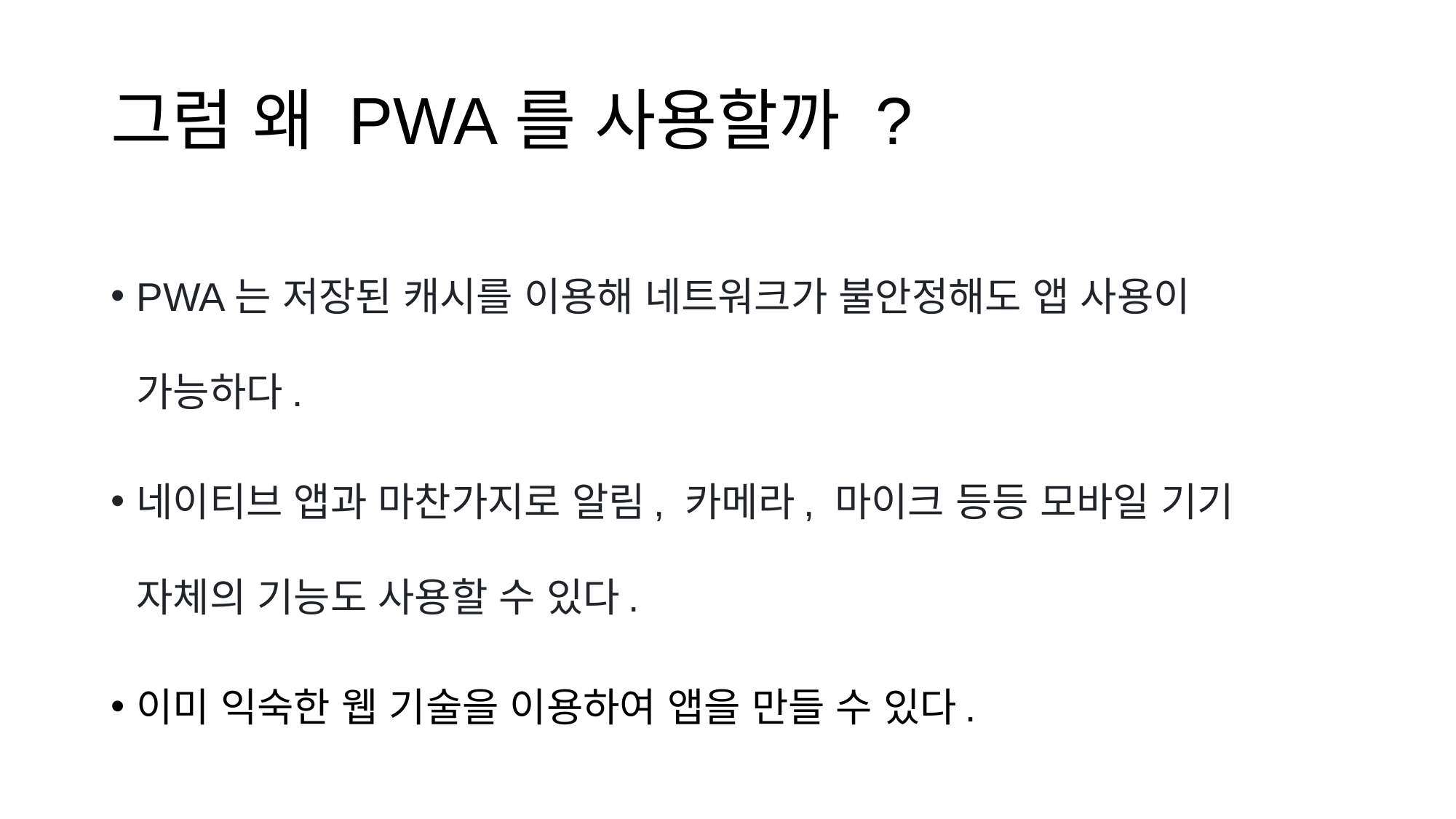

# 그럼 왜 PWA를 사용할까 ?
PWA는 저장된 캐시를 이용해 네트워크가 불안정해도 앱 사용이 가능하다.
네이티브 앱과 마찬가지로 알림, 카메라, 마이크 등등 모바일 기기 자체의 기능도 사용할 수 있다.
이미 익숙한 웹 기술을 이용하여 앱을 만들 수 있다.